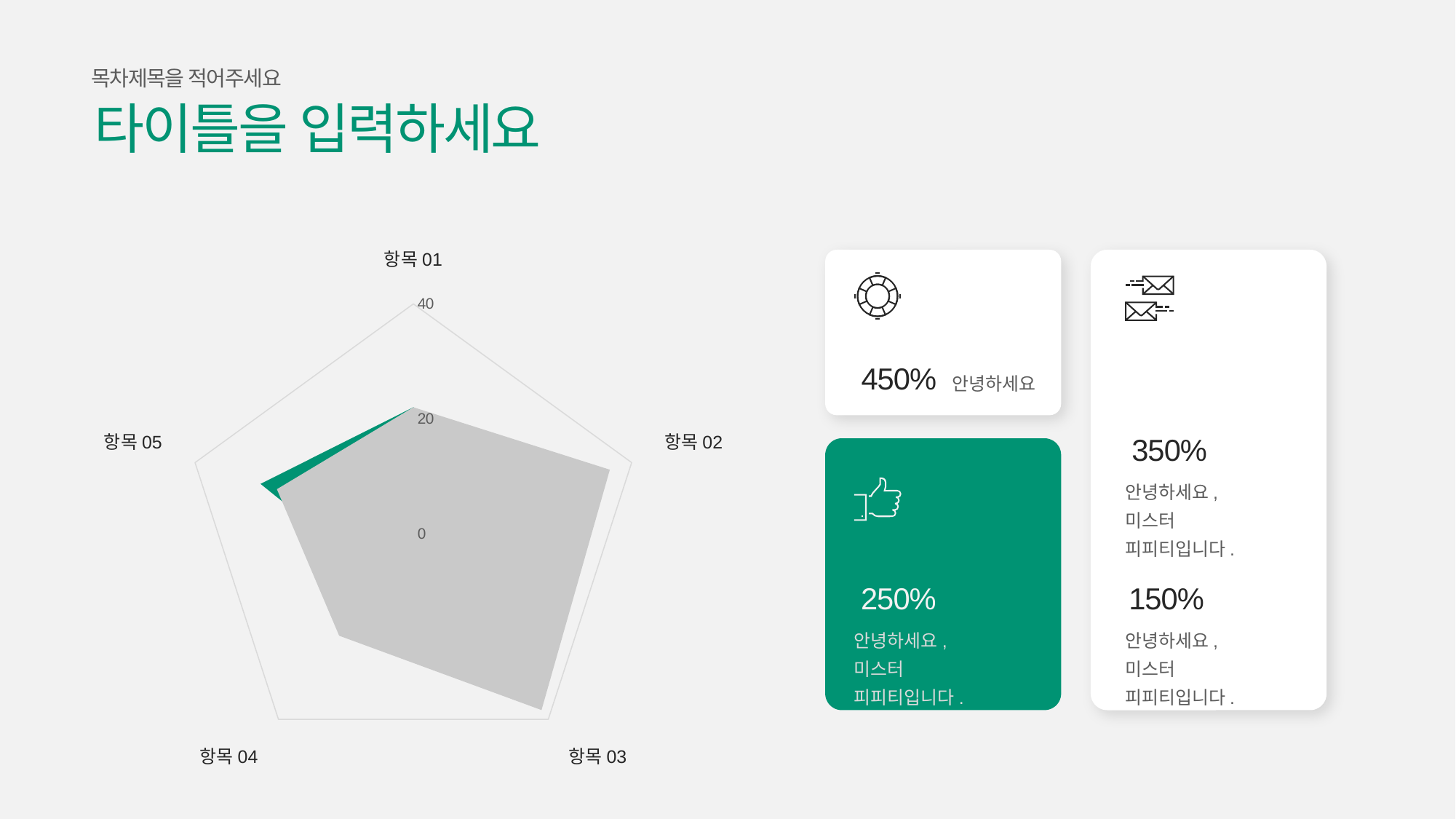

목차제목을 적어주세요
타이틀을 입력하세요

### Chart

| Category | 항목A | 항목B |
|---|---|---|
| 항목01 | 22.0 | 22.0 |
| 항목02 | 36.0 | 22.0 |
| 항목03 | 38.0 | 22.0 |
| 항목04 | 22.0 | 10.0 |
| 항목05 | 25.0 | 28.0 |

450%
안녕하세요
350%

안녕하세요, 미스터 피피티입니다.

250%
150%
안녕하세요, 미스터 피피티입니다.
안녕하세요, 미스터 피피티입니다.